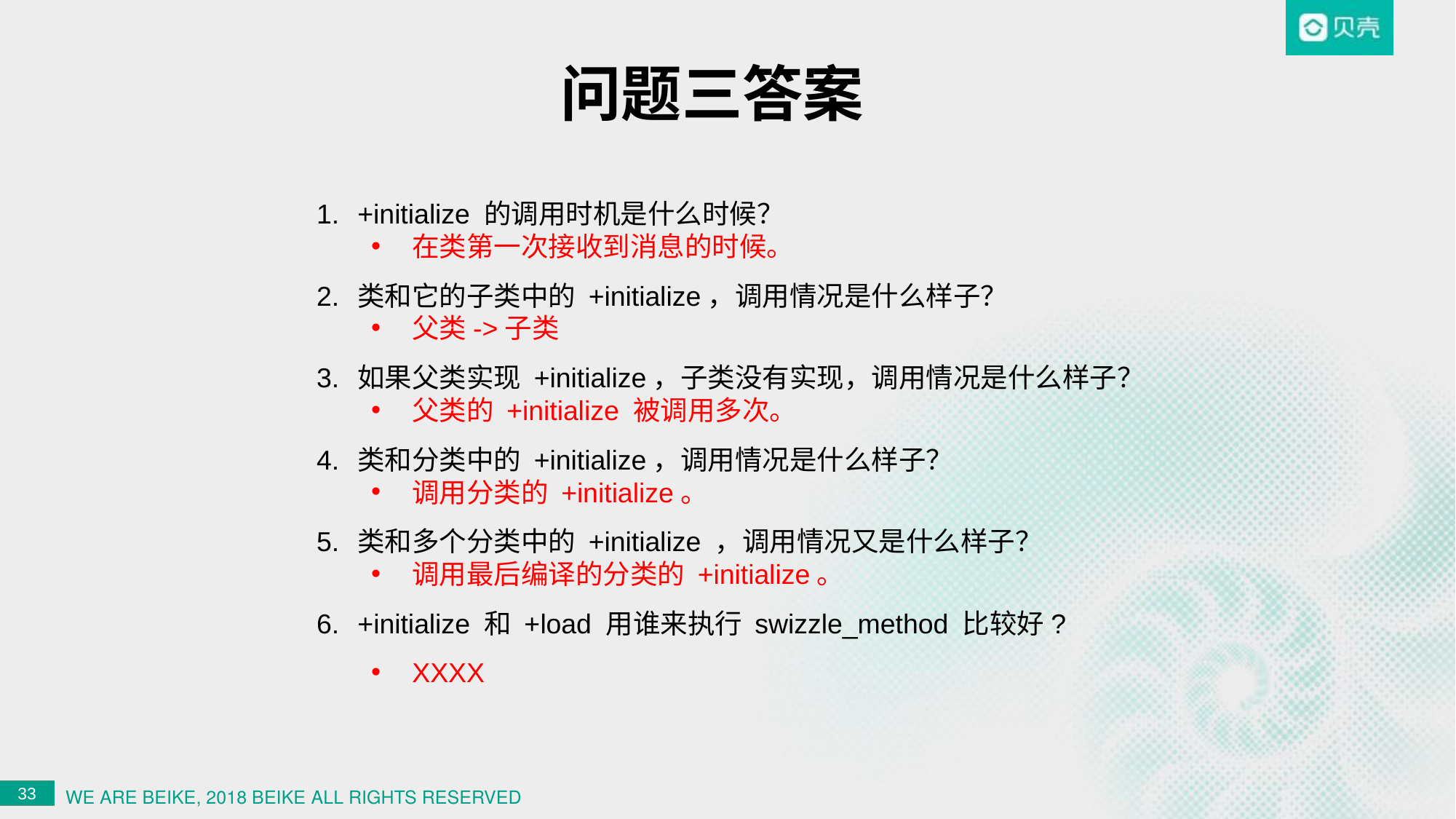

问题三答案
+initialize 的调用时机是什么时候？
在类第一次接收到消息的时候。
类和它的子类中的 +initialize，调用情况是什么样子？
父类->子类
如果父类实现 +initialize，子类没有实现，调用情况是什么样子？
父类的 +initialize 被调用多次。
类和分类中的 +initialize，调用情况是什么样子？
调用分类的 +initialize。
类和多个分类中的 +initialize ，调用情况又是什么样子？
调用最后编译的分类的 +initialize。
+initialize 和 +load 用谁来执行 swizzle_method 比较好?
XXXX